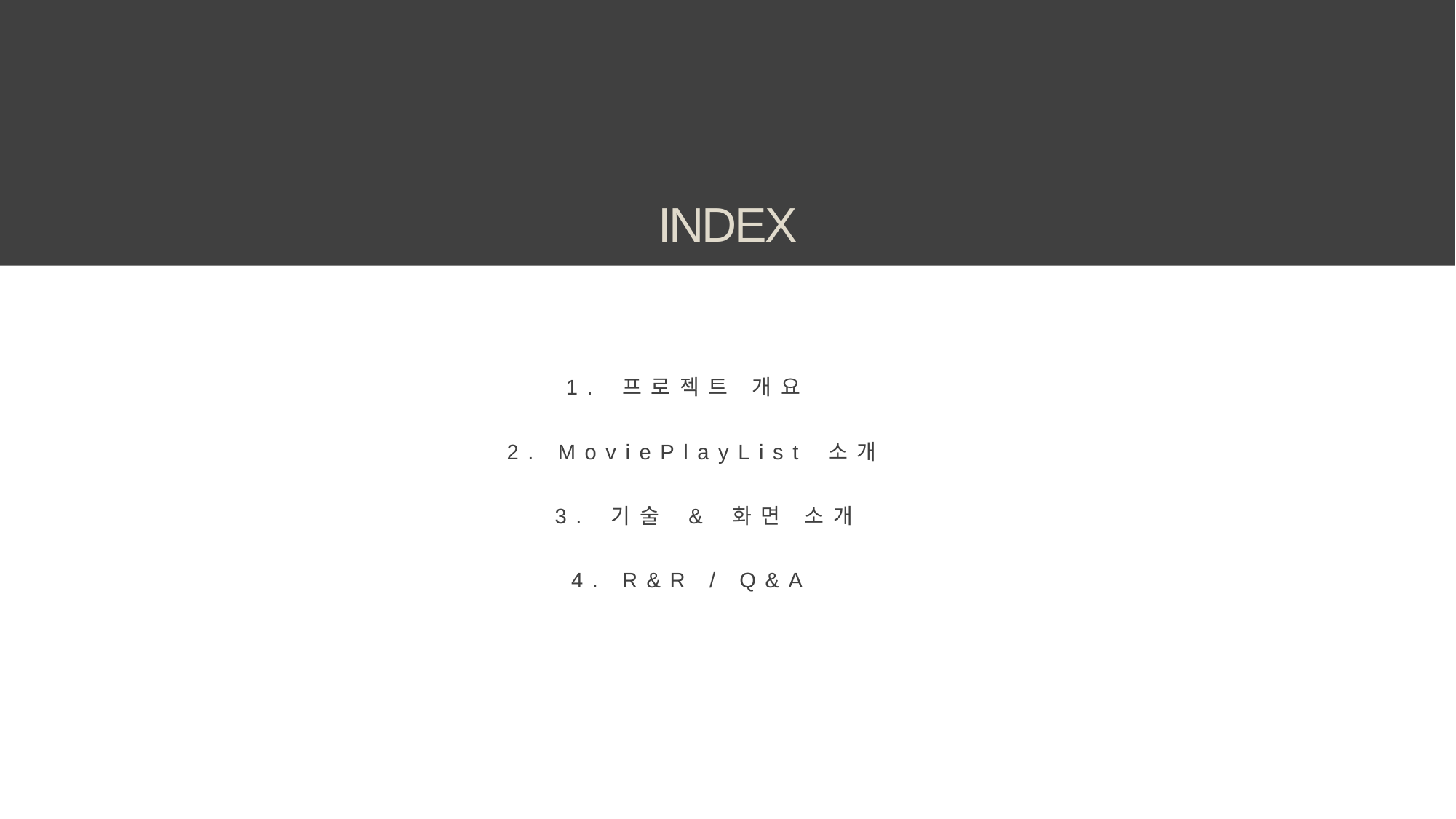

INDEX
1. 프로젝트 개요
2. MoviePlayList 소개
3. 기술 & 화면 소개
4. R&R / Q&A